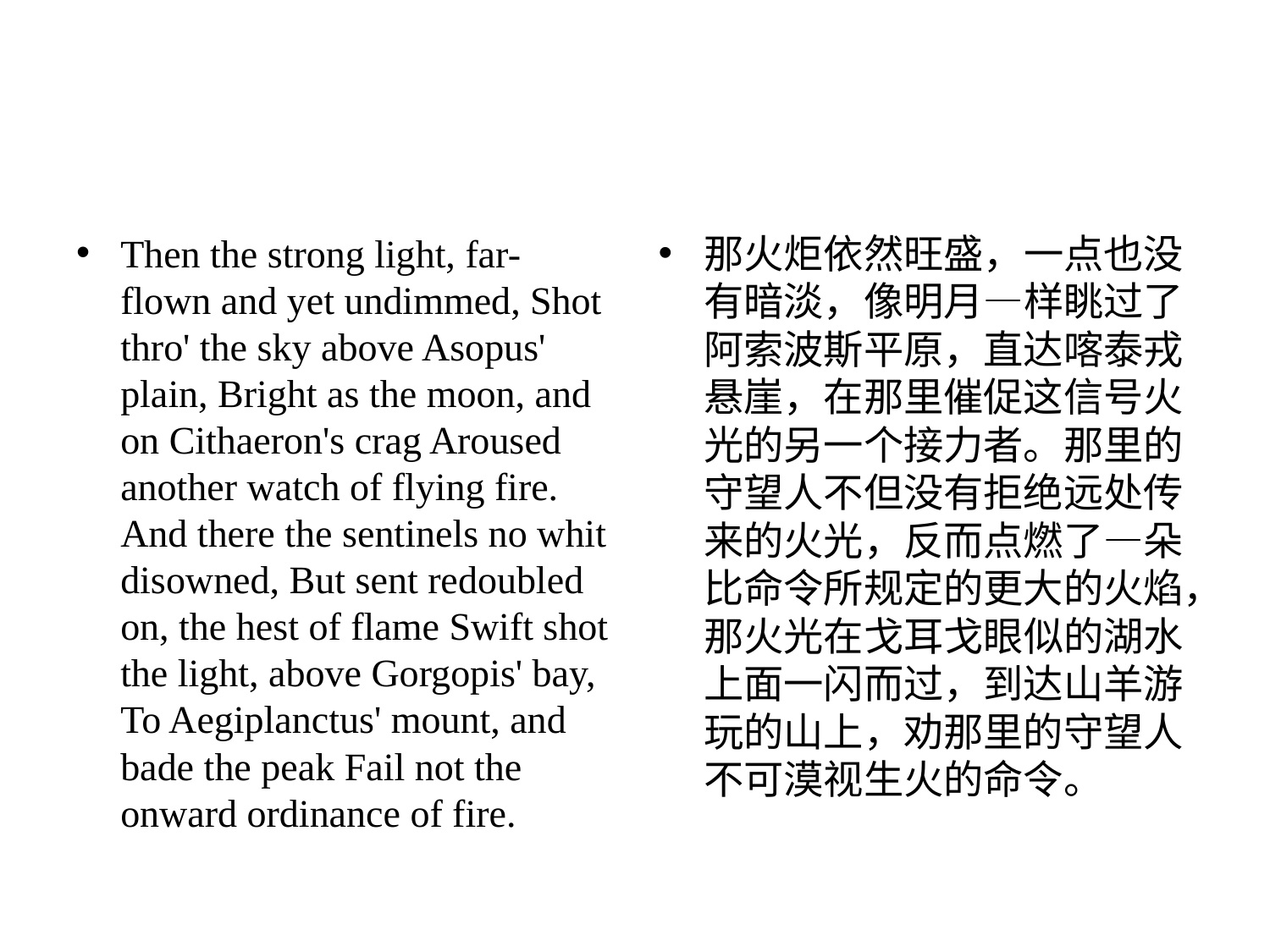

#
Then the strong light, far-flown and yet undimmed, Shot thro' the sky above Asopus' plain, Bright as the moon, and on Cithaeron's crag Aroused another watch of flying fire. And there the sentinels no whit disowned, But sent redoubled on, the hest of flame Swift shot the light, above Gorgopis' bay, To Aegiplanctus' mount, and bade the peak Fail not the onward ordinance of fire.
那火炬依然旺盛，一点也没有暗淡，像明月—样眺过了阿索波斯平原，直达喀泰戎悬崖，在那里催促这信号火光的另一个接力者。那里的守望人不但没有拒绝远处传来的火光，反而点燃了—朵比命令所规定的更大的火焰，那火光在戈耳戈眼似的湖水上面一闪而过，到达山羊游玩的山上，劝那里的守望人不可漠视生火的命令。